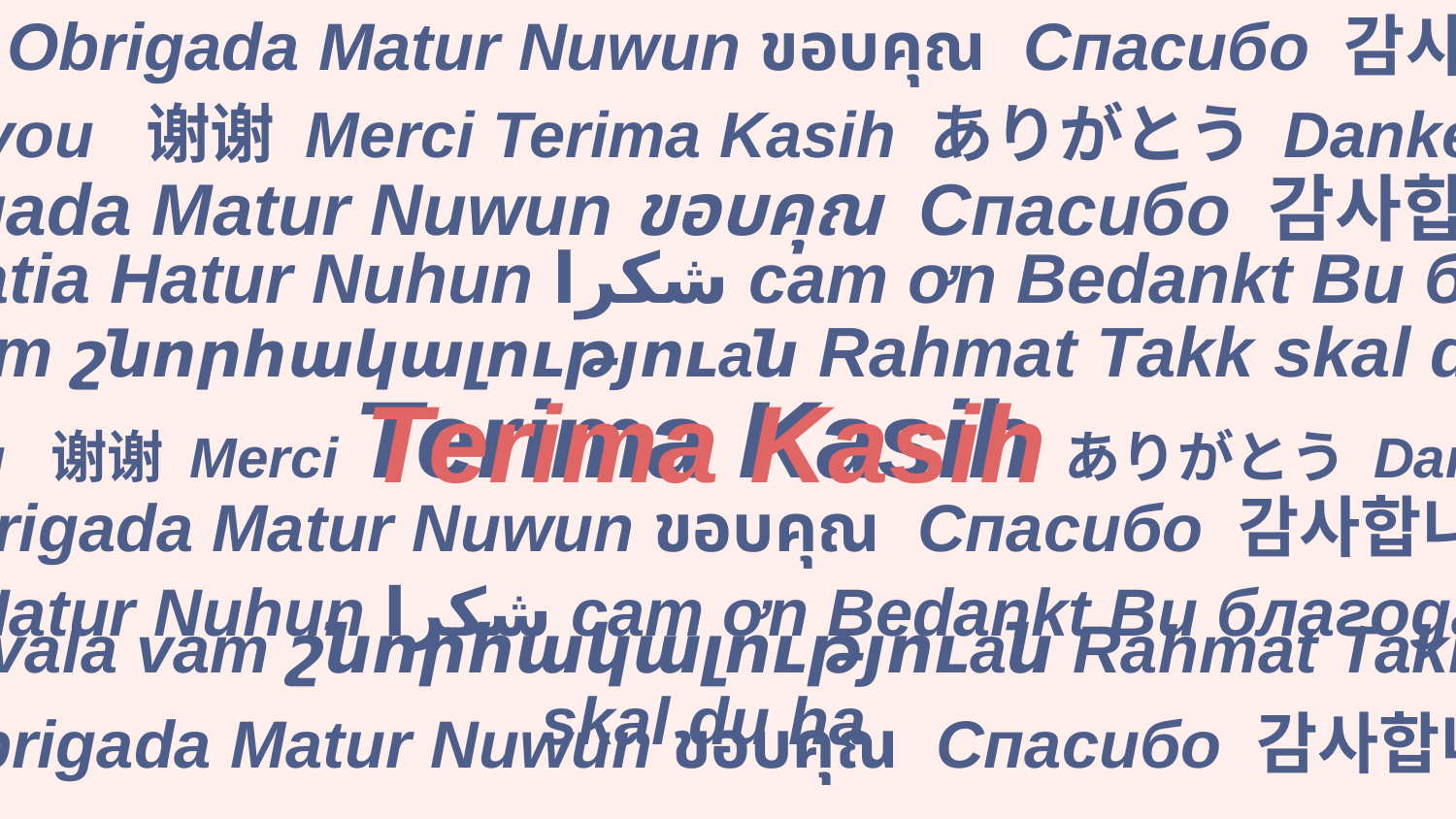

Obrigada Matur Nuwun ขอบคุณ  Спасибо 감사합니다

Thankyou  谢谢 Merci Terima Kasih ありがとう Danke Grazie
Obrigada Matur Nuwun ขอบคุณ  Спасибо 감사합니다

Gratia Hatur Nuhun شكرا cam ơn Bedankt Ви благодарам
 Hvala vam շնորհակալություaն Rahmat Takk skal du ha
Thankyou  谢谢 Merci Terima Kasih ありがとう Danke Grazie
Terima Kasih
Obrigada Matur Nuwun ขอบคุณ  Спасибо 감사합니다

Gratia Hatur Nuhun شكرا cam ơn Bedankt Ви благодарам

 Hvala vam շնորհակալություaն Rahmat Takk skal du ha
Obrigada Matur Nuwun ขอบคุณ  Спасибо 감사합니다